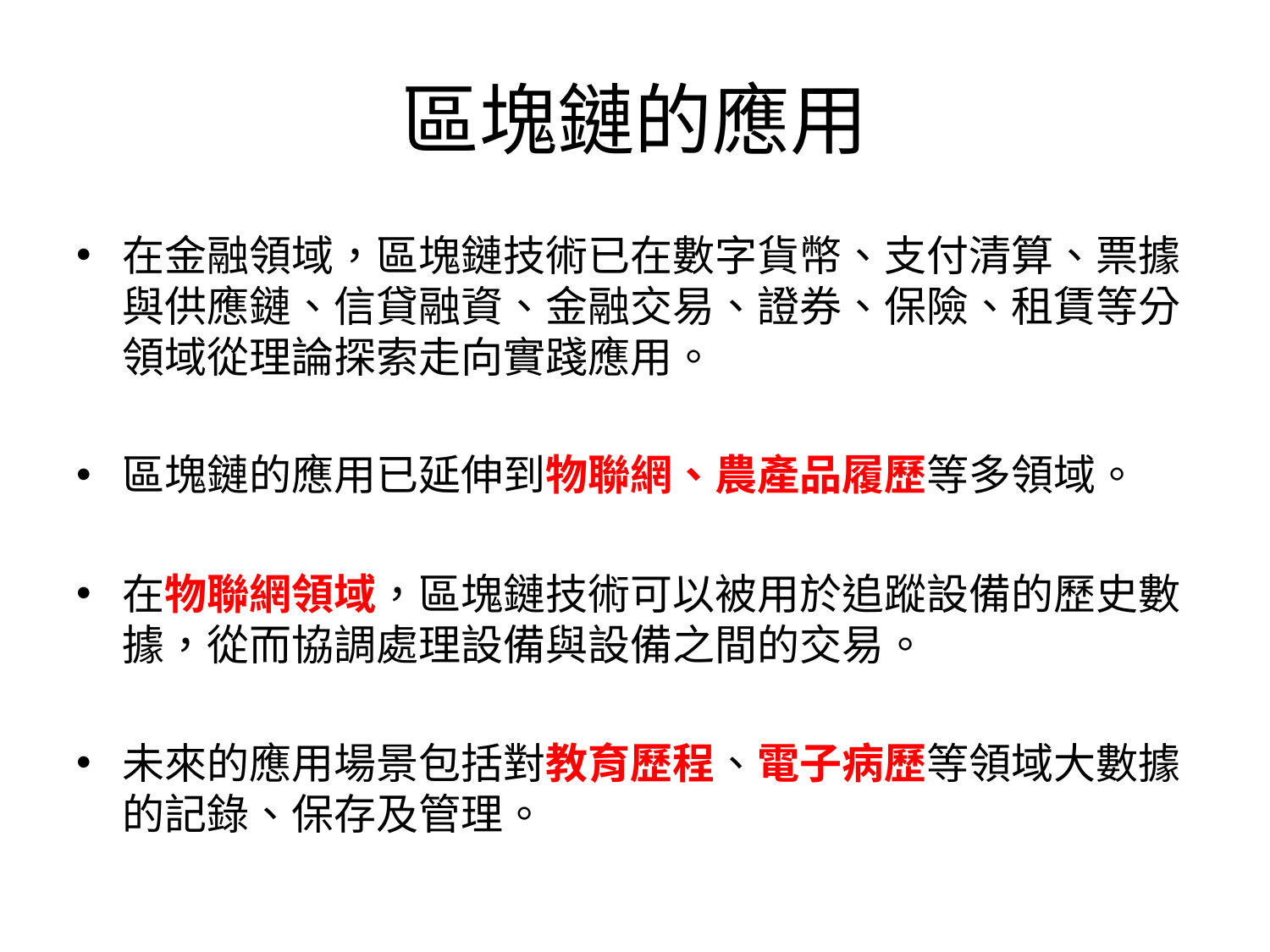

# 區塊鏈的應用
在金融領域，區塊鏈技術已在數字貨幣、支付清算、票據與供應鏈、信貸融資、金融交易、證券、保險、租賃等分領域從理論探索走向實踐應用。

區塊鏈的應用已延伸到物聯網、農產品履歷等多領域。

在物聯網領域，區塊鏈技術可以被用於追蹤設備的歷史數據，從而協調處理設備與設備之間的交易。

未來的應用場景包括對教育歷程、電子病歷等領域大數據的記錄、保存及管理。